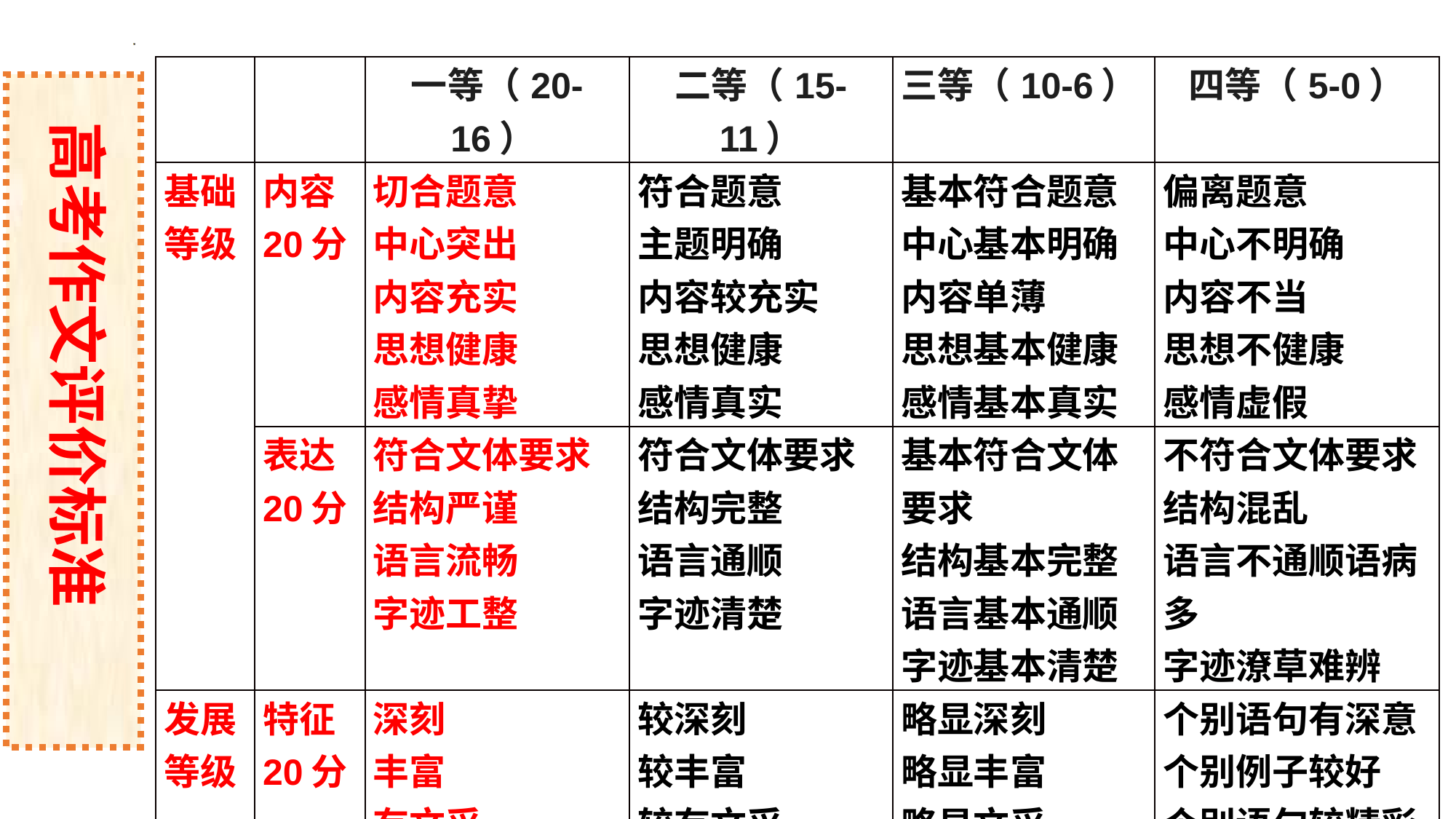

|  |  | 一等（20-16） | 二等（15-11） | 三等（10-6） | 四等（5-0） |
| --- | --- | --- | --- | --- | --- |
| 基础等级 | 内容 20分 | 切合题意 中心突出 内容充实 思想健康 感情真挚 | 符合题意 主题明确 内容较充实 思想健康 感情真实 | 基本符合题意 中心基本明确 内容单薄 思想基本健康 感情基本真实 | 偏离题意 中心不明确 内容不当 思想不健康 感情虚假 |
|  | 表达 20分 | 符合文体要求 结构严谨 语言流畅 字迹工整 | 符合文体要求 结构完整 语言通顺 字迹清楚 | 基本符合文体要求 结构基本完整 语言基本通顺 字迹基本清楚 | 不符合文体要求 结构混乱 语言不通顺语病多 字迹潦草难辨 |
| 发展等级 | 特征 20分 | 深刻 丰富 有文采 有创意 | 较深刻 较丰富 较有文采 较有创意 | 略显深刻 略显丰富 略显文采 略显创意 | 个别语句有深意 个别例子较好 个别语句较精彩 个别地方有深意 |

高考作文评价标准